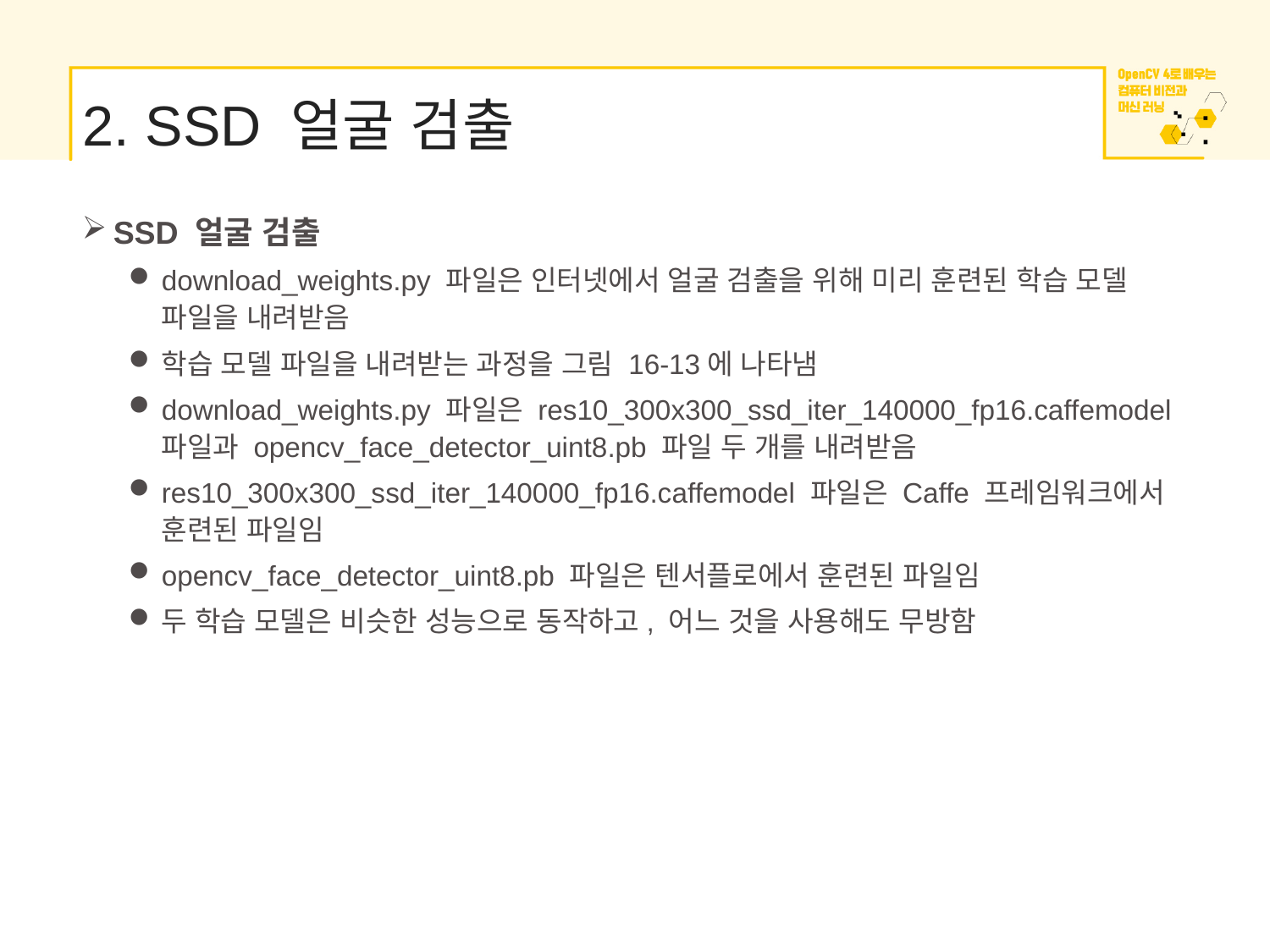

# 2. SSD 얼굴 검출
SSD 얼굴 검출
download_weights.py 파일은 인터넷에서 얼굴 검출을 위해 미리 훈련된 학습 모델 파일을 내려받음
학습 모델 파일을 내려받는 과정을 그림 16-13에 나타냄
download_weights.py 파일은 res10_300x300_ssd_iter_140000_fp16.caffemodel 파일과 opencv_face_detector_uint8.pb 파일 두 개를 내려받음
res10_300x300_ssd_iter_140000_fp16.caffemodel 파일은 Caffe 프레임워크에서 훈련된 파일임
opencv_face_detector_uint8.pb 파일은 텐서플로에서 훈련된 파일임
두 학습 모델은 비슷한 성능으로 동작하고, 어느 것을 사용해도 무방함